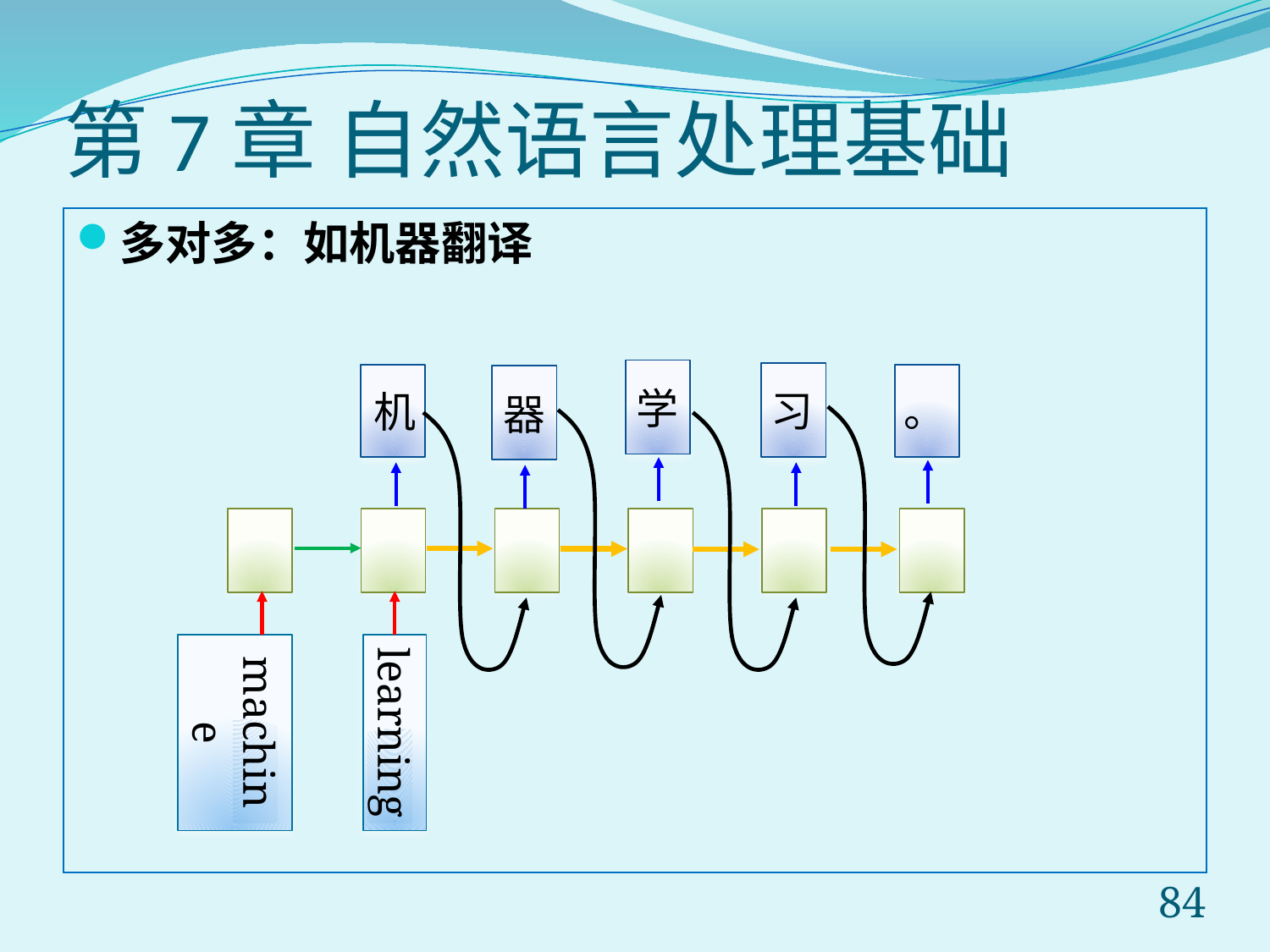

# 第7章 自然语言处理基础
多对多：如机器翻译

学

器
习
。
机

learning

machine
84